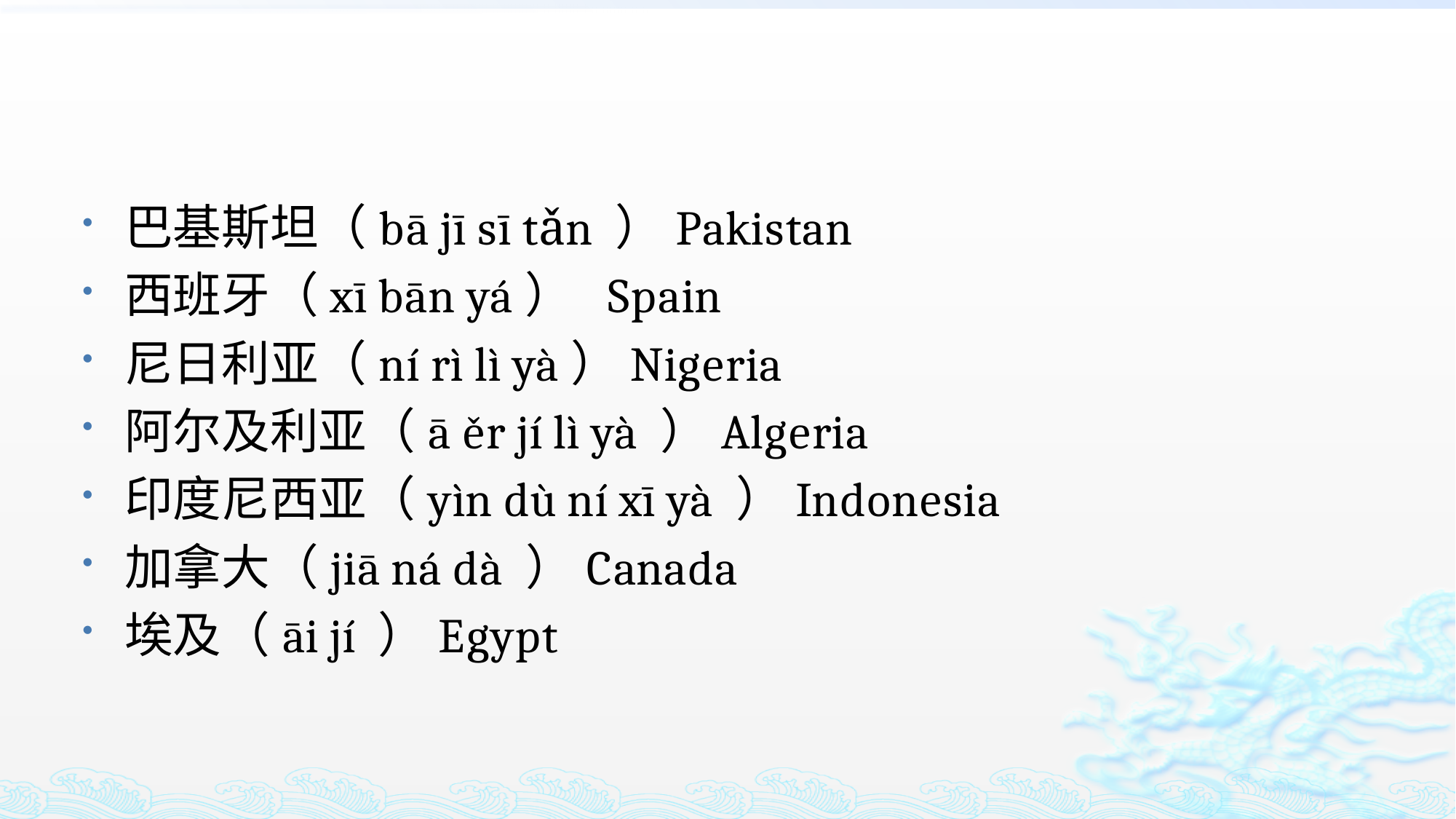

#
巴基斯坦（bā jī sī tǎn ）Pakistan
西班牙（xī bān yá）  Spain
尼日利亚（ní rì lì yà）Nigeria
阿尔及利亚（ā ěr jí lì yà ）Algeria
印度尼西亚（yìn dù ní xī yà ）Indonesia
加拿大（jiā ná dà ）Canada
埃及（āi jí ）Egypt